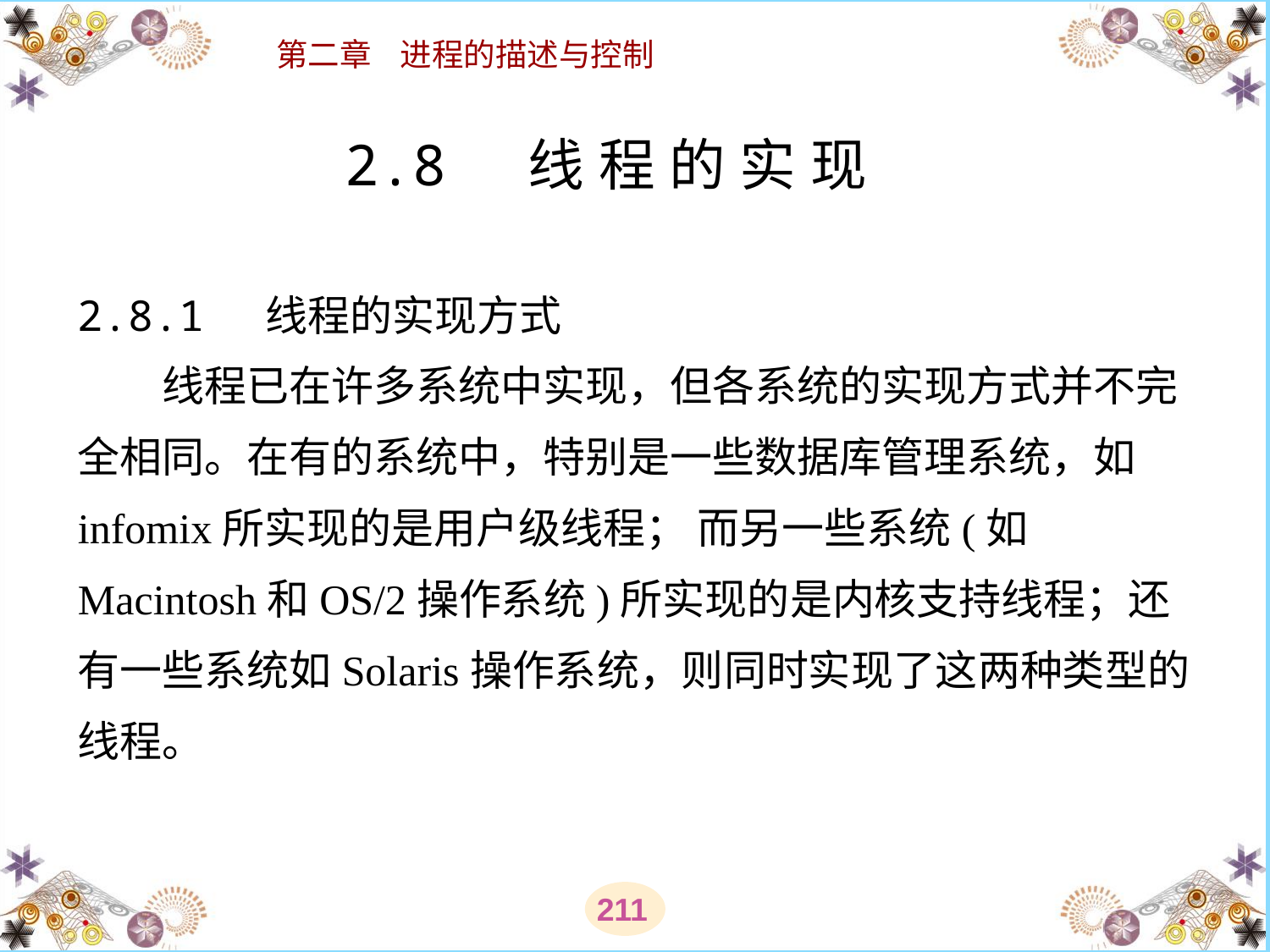

# 2.8  线 程 的 实 现 2.8.1  线程的实现方式 　　线程已在许多系统中实现，但各系统的实现方式并不完全相同。在有的系统中，特别是一些数据库管理系统，如infomix所实现的是用户级线程； 而另一些系统(如Macintosh和OS/2操作系统)所实现的是内核支持线程；还有一些系统如Solaris操作系统，则同时实现了这两种类型的线程。